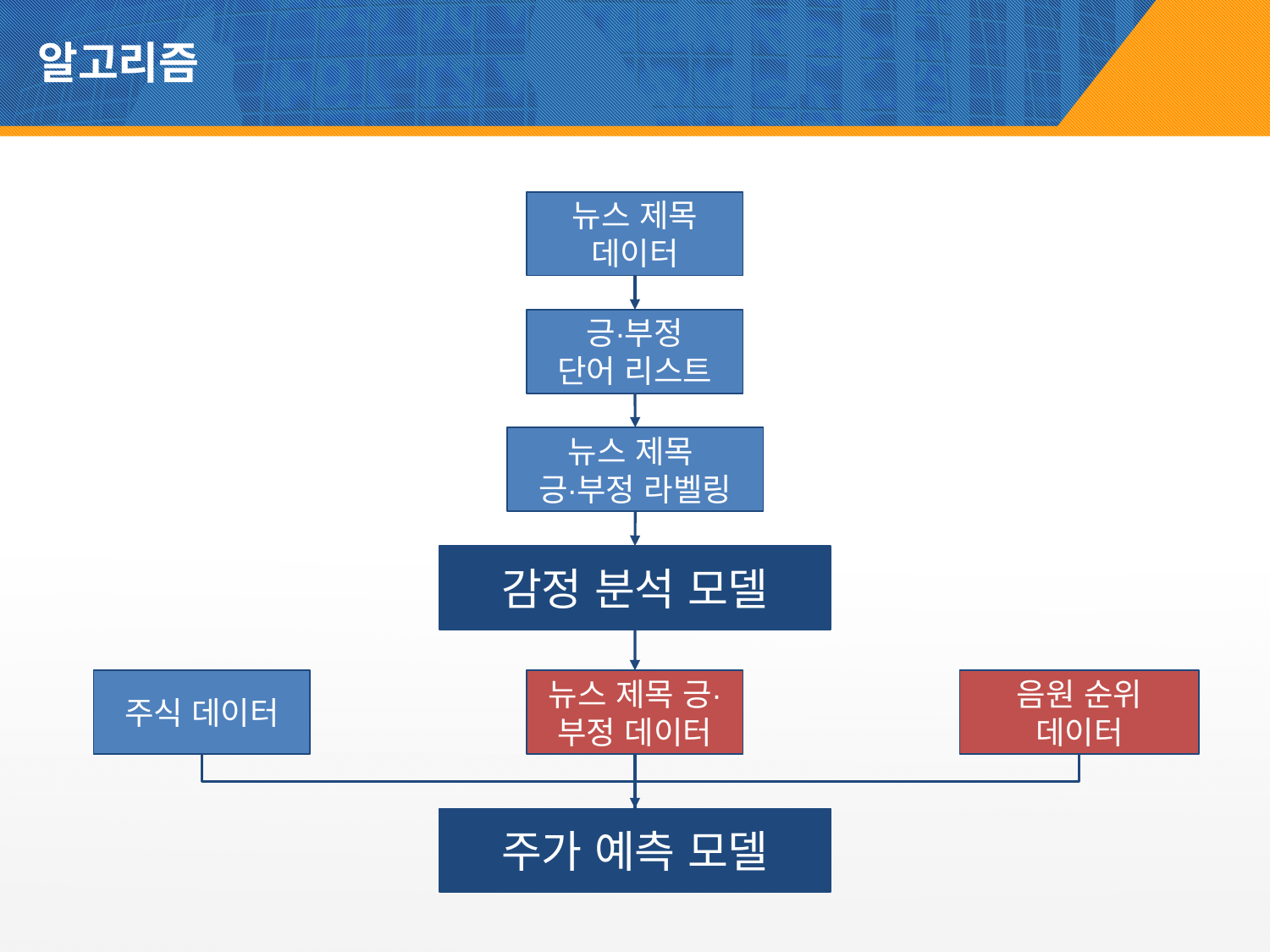

# 알고리즘
뉴스 제목 데이터
긍∙부정
단어 리스트
뉴스 제목
긍∙부정 라벨링
감정 분석 모델
주식 데이터
뉴스 제목 긍∙부정 데이터
음원 순위 데이터
주가 예측 모델